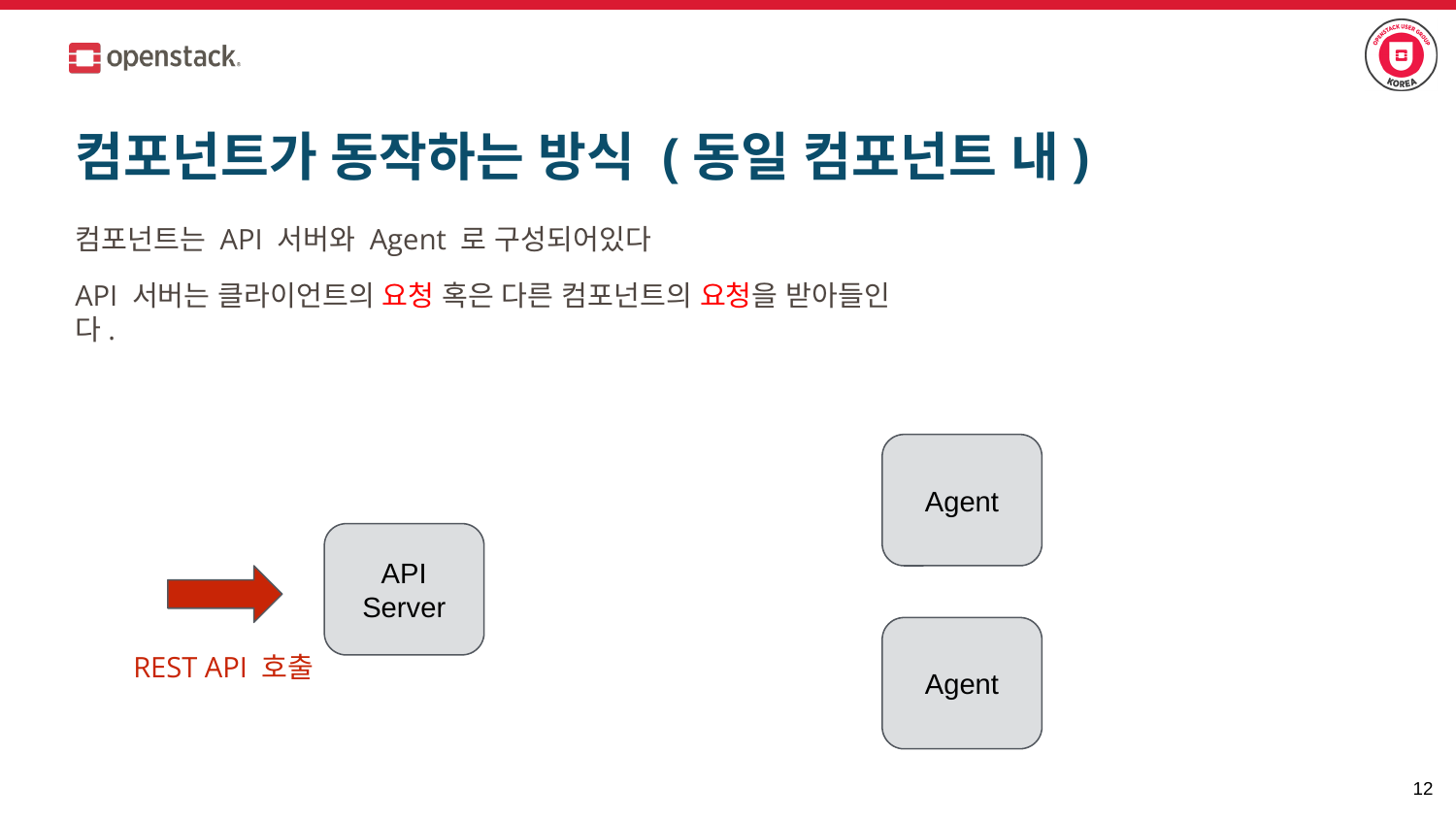

# 컴포넌트가 동작하는 방식 (동일 컴포넌트 내)
컴포넌트는 API 서버와 Agent 로 구성되어있다
API 서버는 클라이언트의 요청 혹은 다른 컴포넌트의 요청을 받아들인다.
Agent
API
Server

Agent
REST API 호출
12